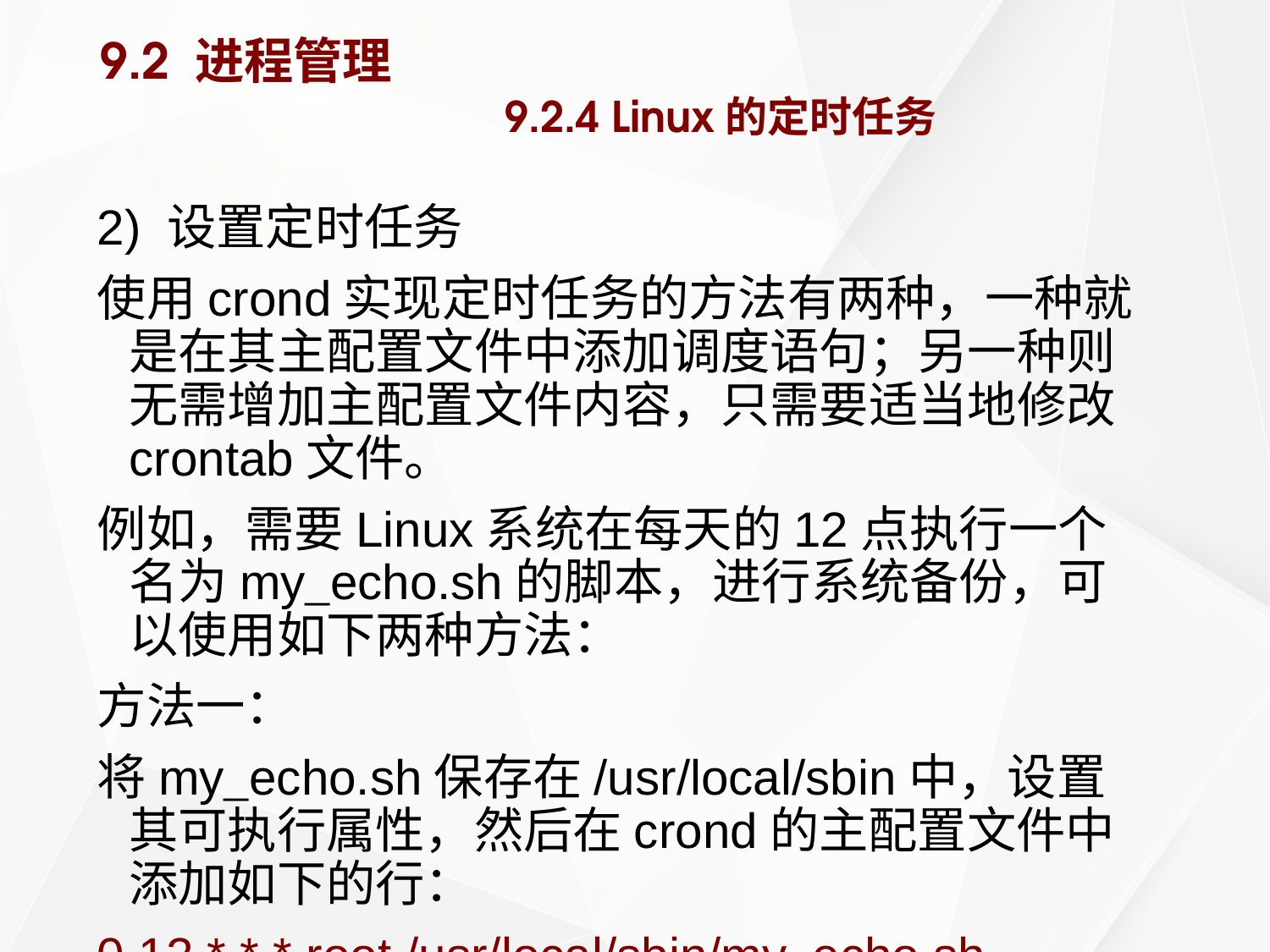

# 9.2 进程管理 9.2.4 Linux的定时任务
2) 设置定时任务
使用crond实现定时任务的方法有两种，一种就是在其主配置文件中添加调度语句；另一种则无需增加主配置文件内容，只需要适当地修改crontab文件。
例如，需要Linux系统在每天的12点执行一个名为my_echo.sh的脚本，进行系统备份，可以使用如下两种方法：
方法一：
将my_echo.sh保存在/usr/local/sbin中，设置其可执行属性，然后在crond的主配置文件中添加如下的行：
0 12 * * * root /usr/local/sbin/my_echo.sh